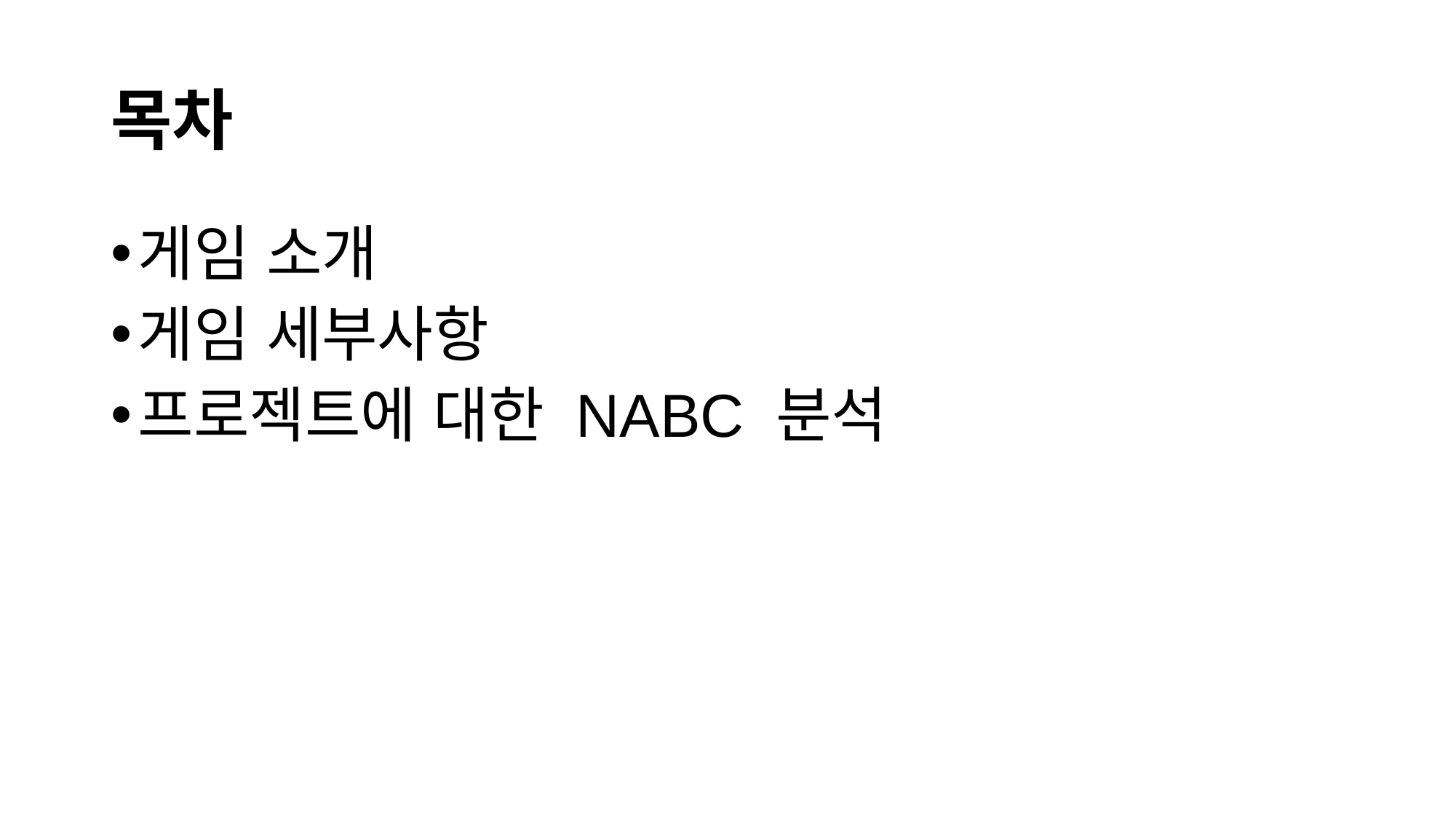

# 목차
게임 소개
게임 세부사항
프로젝트에 대한 NABC 분석